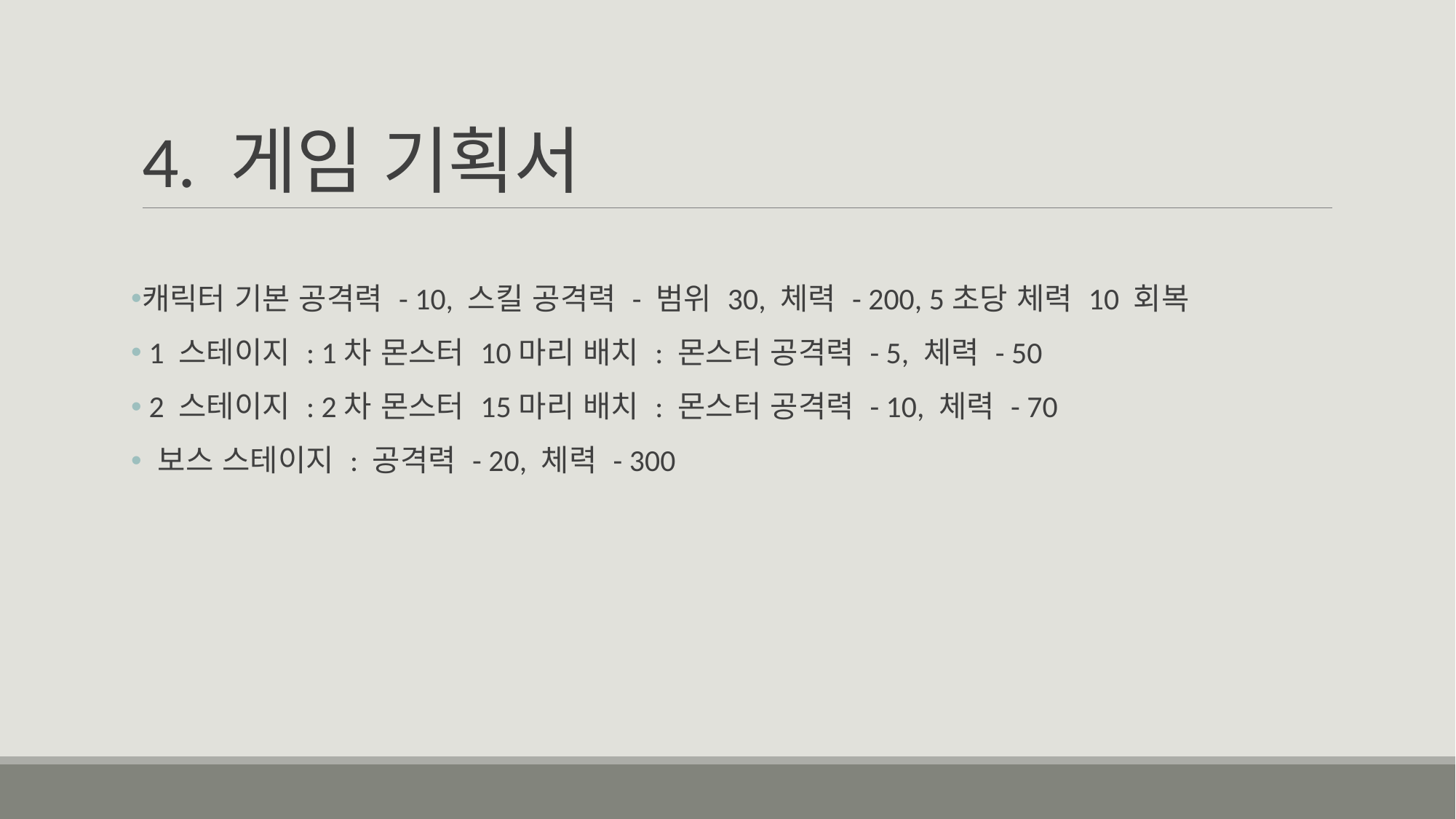

# 4. 게임 기획서

캐릭터 기본 공격력 - 10, 스킬 공격력 - 범위 30, 체력 - 200, 5초당 체력 10 회복
 1 스테이지 : 1차 몬스터 10마리 배치 : 몬스터 공격력 - 5, 체력 - 50
 2 스테이지 : 2차 몬스터 15마리 배치 : 몬스터 공격력 - 10, 체력 - 70
 보스 스테이지 : 공격력 - 20, 체력 - 300